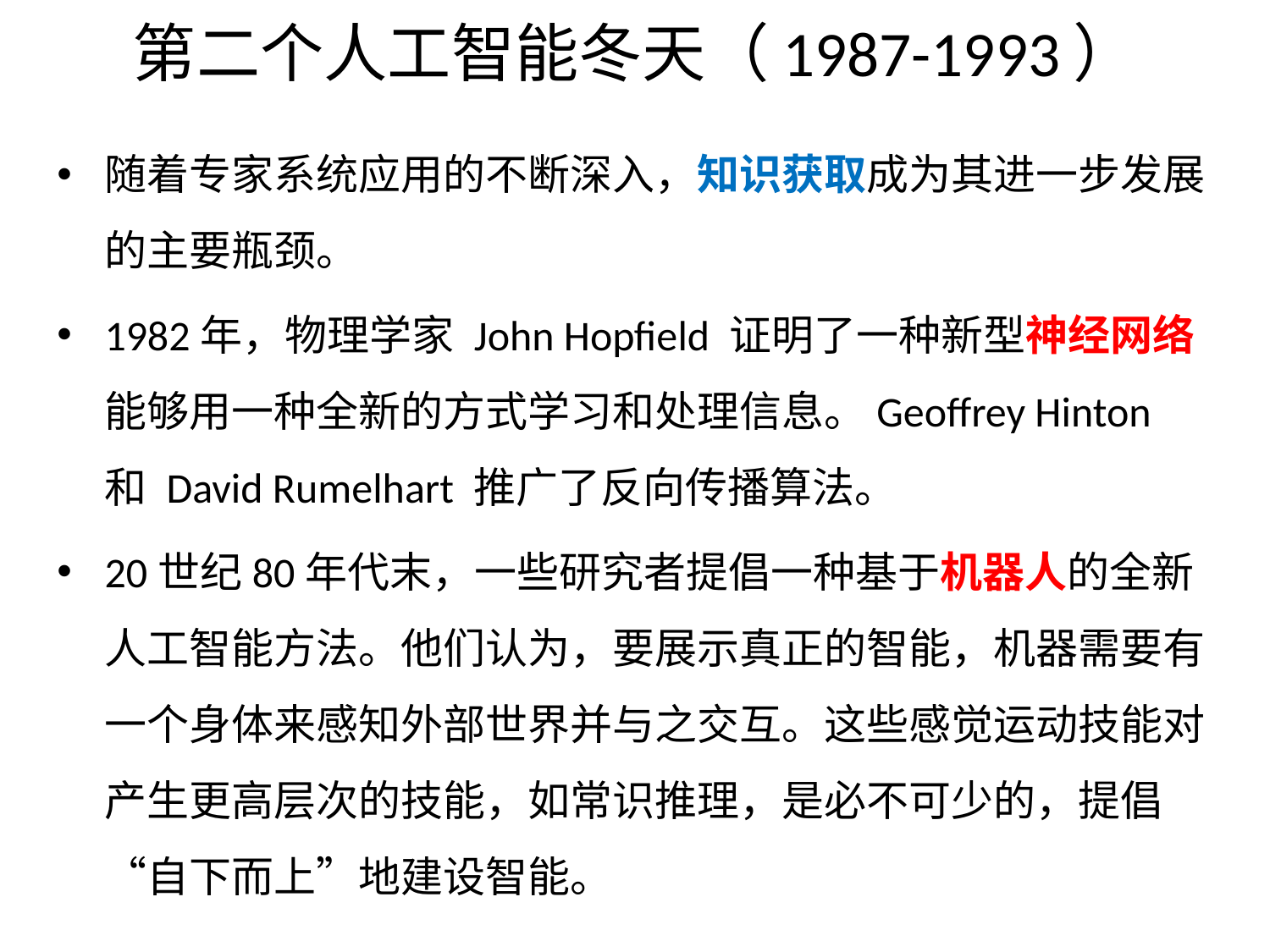

# 第二个人工智能冬天（1987-1993）
随着专家系统应用的不断深入，知识获取成为其进一步发展的主要瓶颈。
1982年，物理学家 John Hopfield 证明了一种新型神经网络能够用一种全新的方式学习和处理信息。Geoffrey Hinton 和 David Rumelhart 推广了反向传播算法。
20世纪80年代末，一些研究者提倡一种基于机器人的全新人工智能方法。他们认为，要展示真正的智能，机器需要有一个身体来感知外部世界并与之交互。这些感觉运动技能对产生更高层次的技能，如常识推理，是必不可少的，提倡“自下而上”地建设智能。